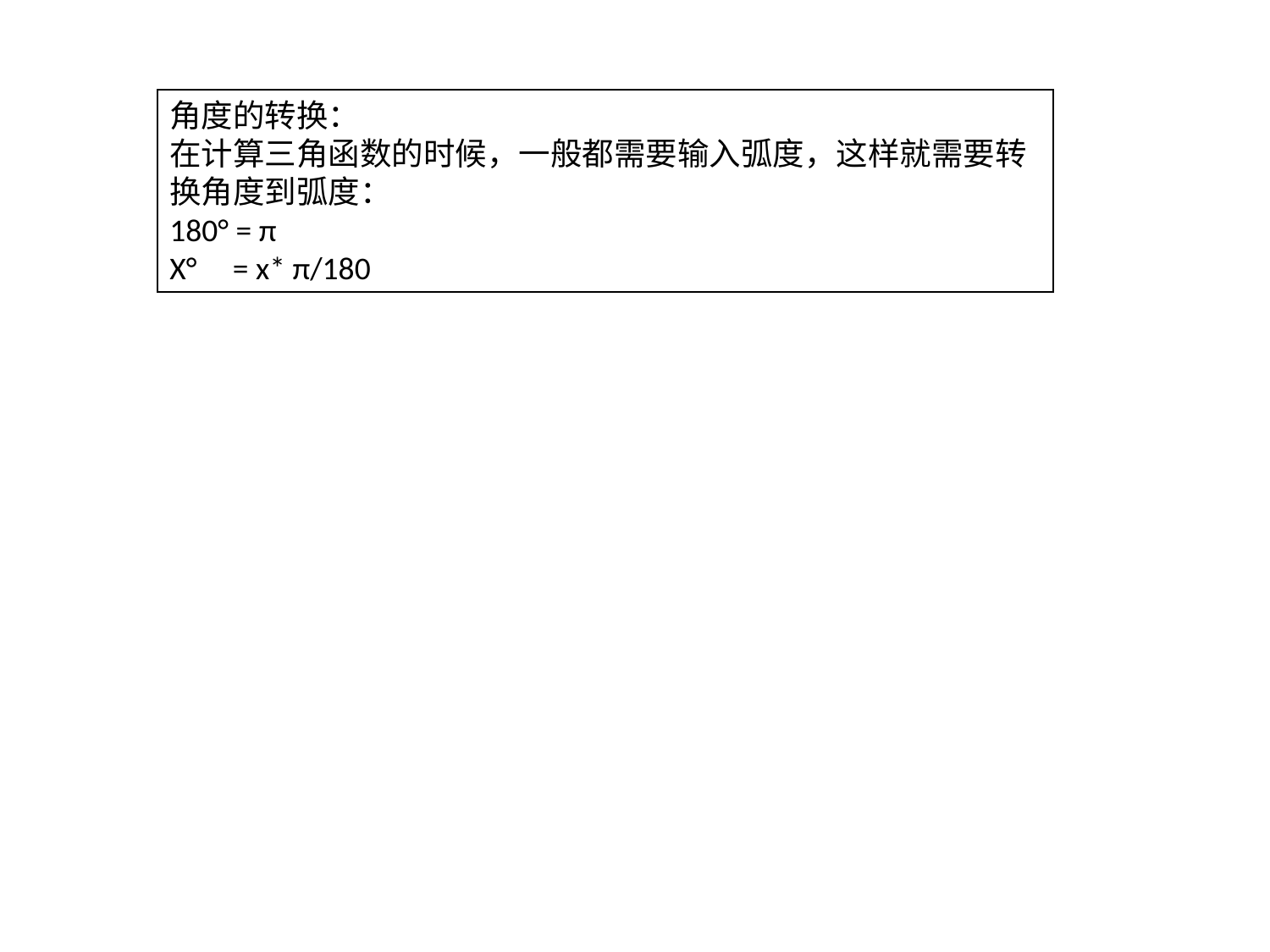

角度的转换：
在计算三角函数的时候，一般都需要输入弧度，这样就需要转换角度到弧度：
180° = π
X°     = x* π/180